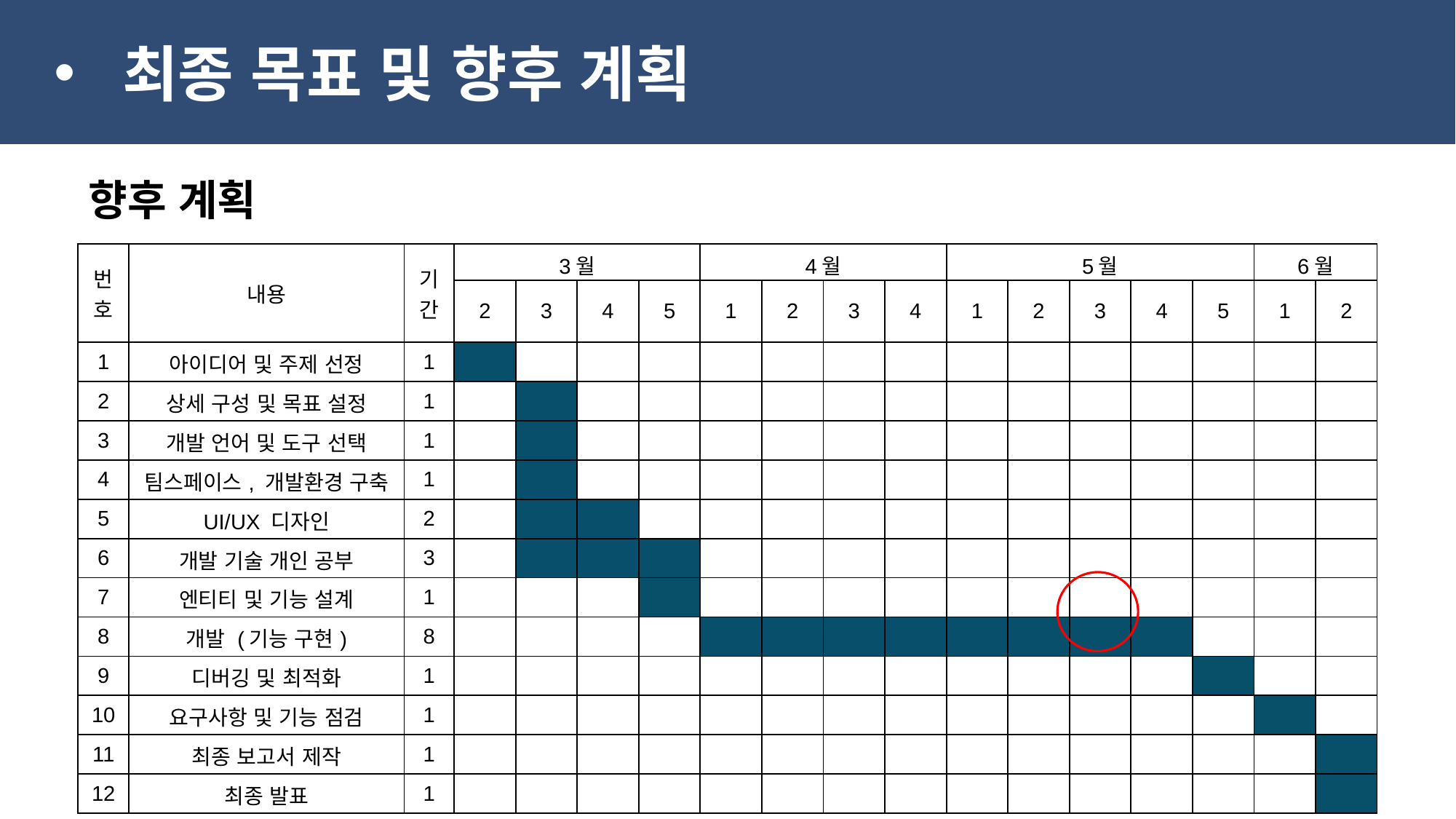

최종 목표 및 향후 계획

향후 계획
| 번호 | 내용 | 기간 | 3월 |  |  |  | 4월 |  |  |  | 5월 |  |  |  |  | 6월 |  |
| --- | --- | --- | --- | --- | --- | --- | --- | --- | --- | --- | --- | --- | --- | --- | --- | --- | --- |
|  |  |  | 2 | 3 | 4 | 5 | 1 | 2 | 3 | 4 | 1 | 2 | 3 | 4 | 5 | 1 | 2 |
| 1 | 아이디어 및 주제 선정 | 1 |  |  |  |  |  |  |  |  |  |  |  |  |  |  |  |
| 2 | 상세 구성 및 목표 설정 | 1 |  |  |  |  |  |  |  |  |  |  |  |  |  |  |  |
| 3 | 개발 언어 및 도구 선택 | 1 |  |  |  |  |  |  |  |  |  |  |  |  |  |  |  |
| 4 | 팀스페이스, 개발환경 구축 | 1 |  |  |  |  |  |  |  |  |  |  |  |  |  |  |  |
| 5 | UI/UX 디자인 | 2 |  |  |  |  |  |  |  |  |  |  |  |  |  |  |  |
| 6 | 개발 기술 개인 공부 | 3 |  |  |  |  |  |  |  |  |  |  |  |  |  |  |  |
| 7 | 엔티티 및 기능 설계 | 1 |  |  |  |  |  |  |  |  |  |  |  |  |  |  |  |
| 8 | 개발 (기능 구현) | 8 |  |  |  |  |  |  |  |  |  |  |  |  |  |  |  |
| 9 | 디버깅 및 최적화 | 1 |  |  |  |  |  |  |  |  |  |  |  |  |  |  |  |
| 10 | 요구사항 및 기능 점검 | 1 |  |  |  |  |  |  |  |  |  |  |  |  |  |  |  |
| 11 | 최종 보고서 제작 | 1 |  |  |  |  |  |  |  |  |  |  |  |  |  |  |  |
| 12 | 최종 발표 | 1 |  |  |  |  |  |  |  |  |  |  |  |  |  |  |  |